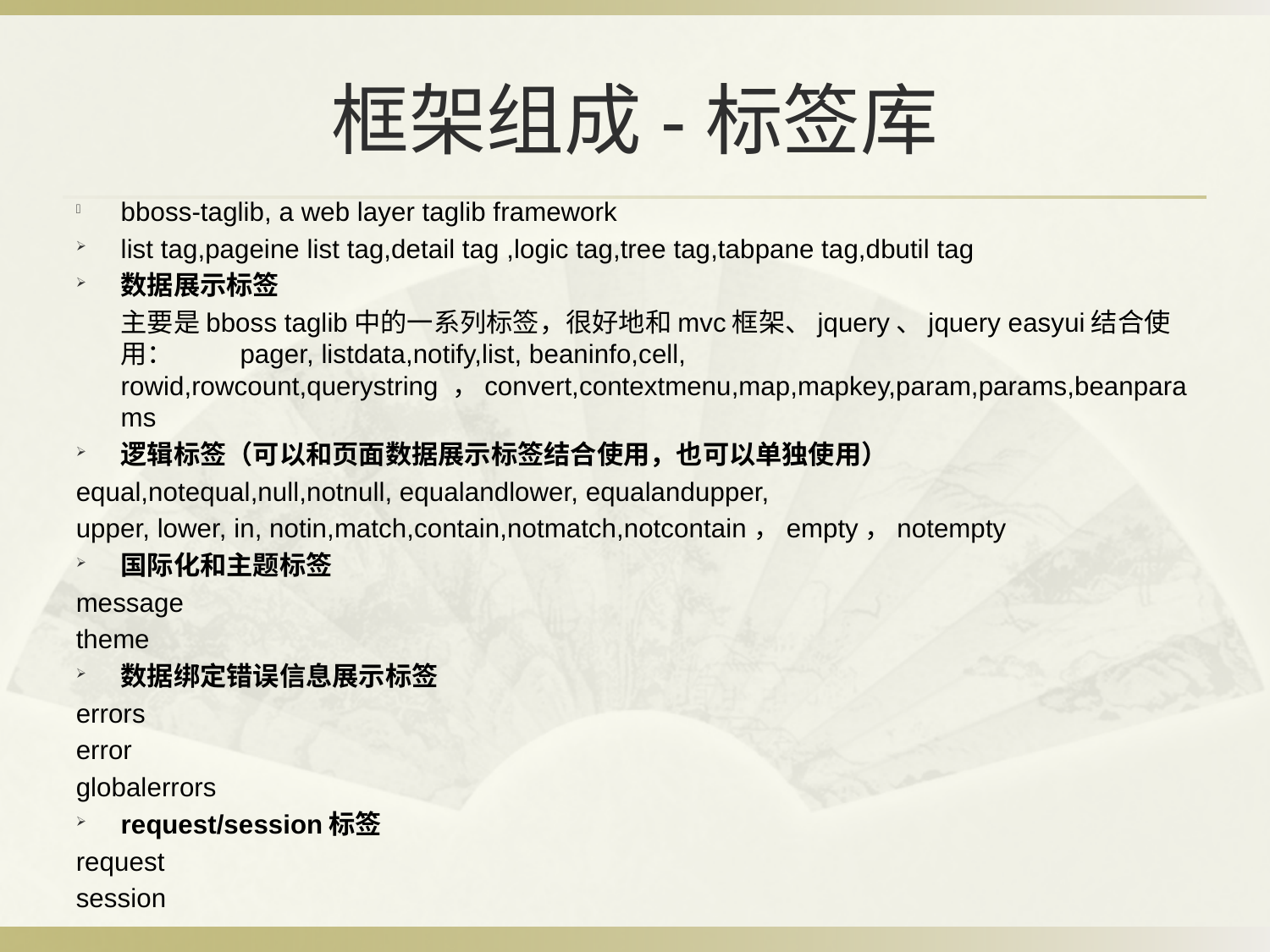

# 框架组成-标签库
bboss-taglib, a web layer taglib framework
list tag,pageine list tag,detail tag ,logic tag,tree tag,tabpane tag,dbutil tag
数据展示标签
	主要是bboss taglib中的一系列标签，很好地和mvc框架、jquery、jquery easyui结合使用：	pager, listdata,notify,list, beaninfo,cell, rowid,rowcount,querystring ，convert,contextmenu,map,mapkey,param,params,beanparams
逻辑标签（可以和页面数据展示标签结合使用，也可以单独使用）
equal,notequal,null,notnull, equalandlower, equalandupper,
upper, lower, in, notin,match,contain,notmatch,notcontain，empty，notempty
国际化和主题标签
message
theme
数据绑定错误信息展示标签
errors
error
globalerrors
request/session标签
request
session